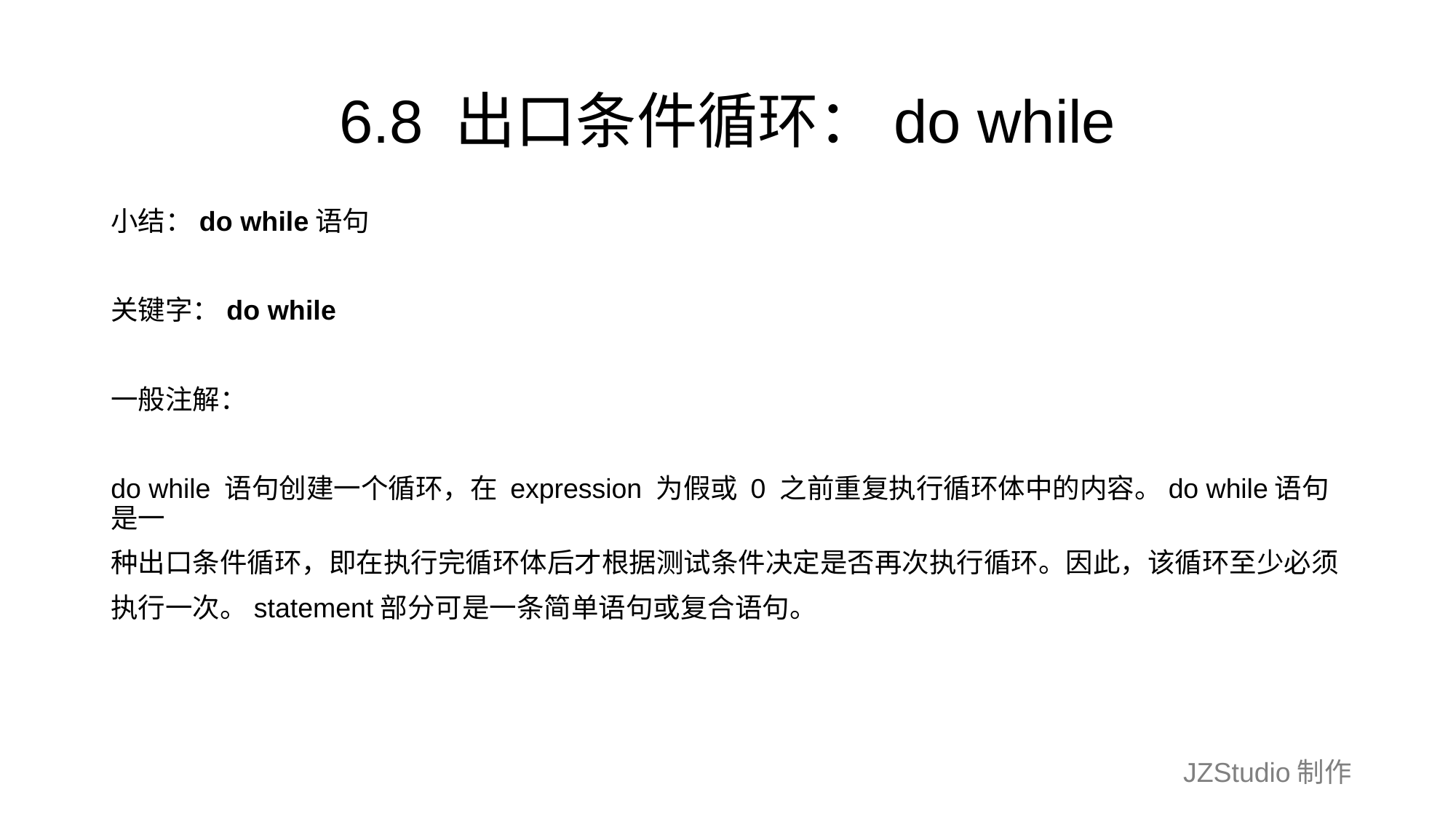

# 6.8 出口条件循环：do while
小结：do while语句

关键字：do while

一般注解：

do while 语句创建一个循环，在 expression 为假或 0 之前重复执行循环体中的内容。do while语句是一
种出口条件循环，即在执行完循环体后才根据测试条件决定是否再次执行循环。因此，该循环至少必须
执行一次。statement部分可是一条简单语句或复合语句。